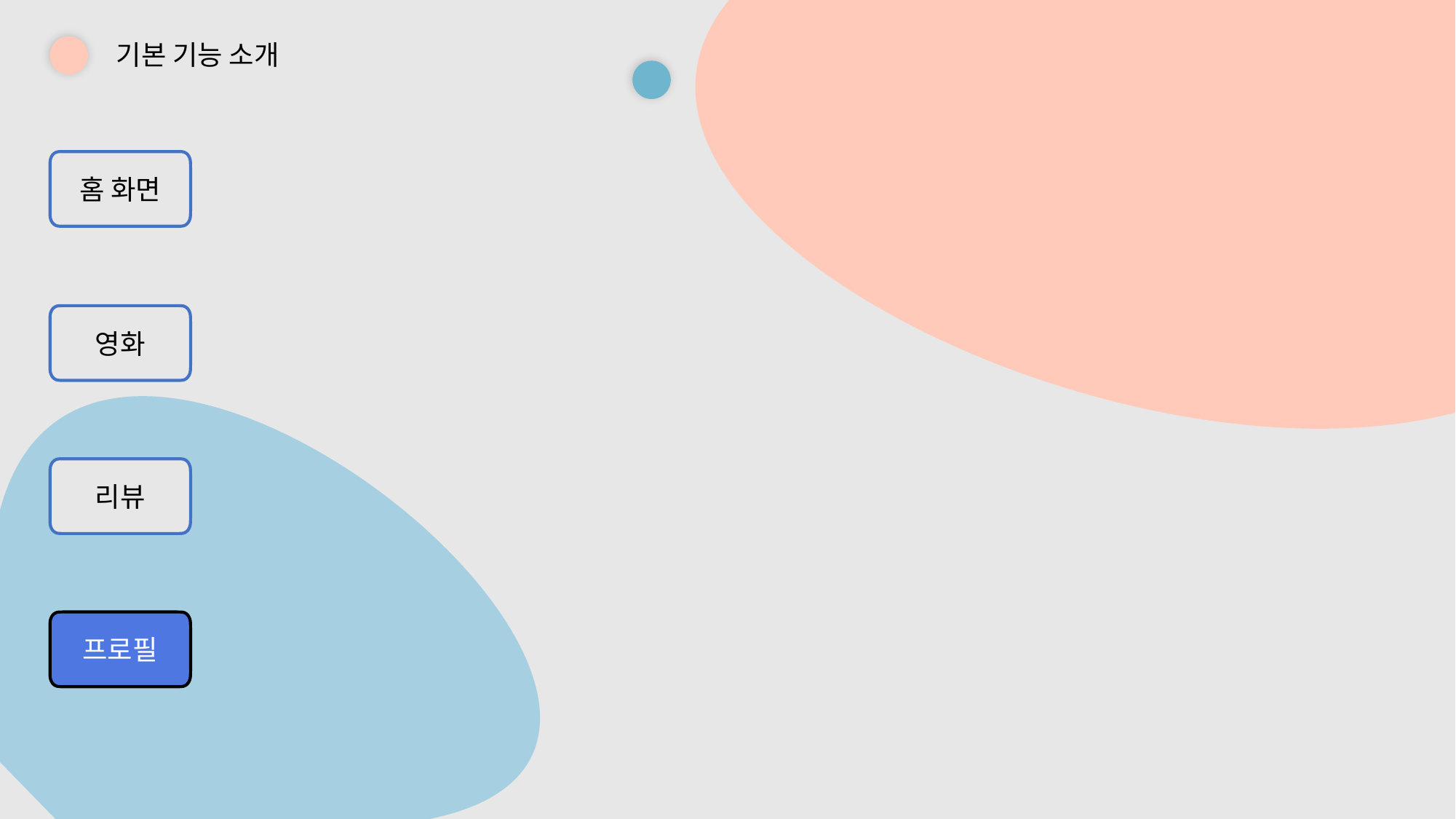

기본 기능 소개

홈 화면
영화

리뷰
프로필